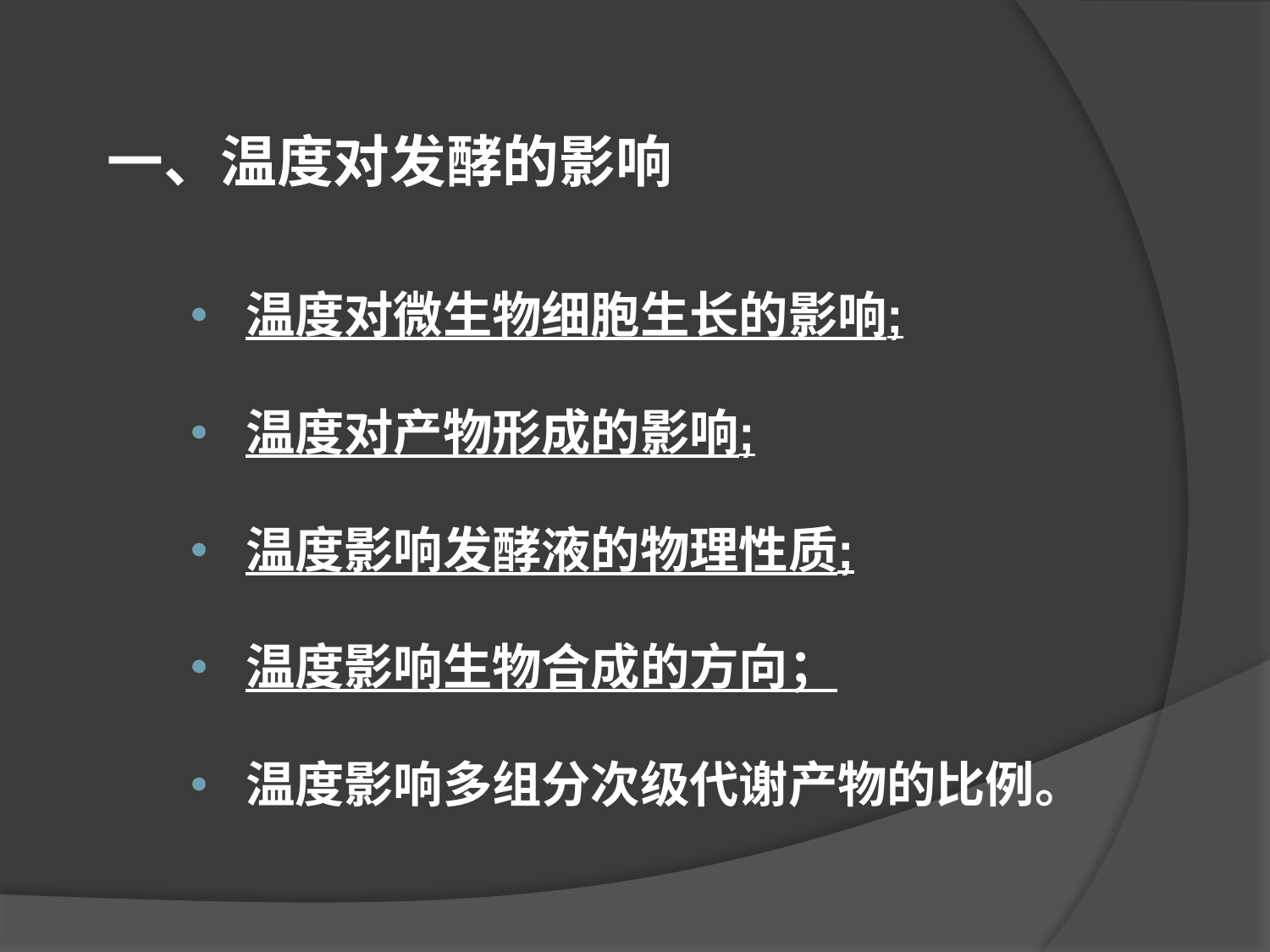

一、温度对发酵的影响
温度对微生物细胞生长的影响;
温度对产物形成的影响;
温度影响发酵液的物理性质;
温度影响生物合成的方向；
温度影响多组分次级代谢产物的比例。